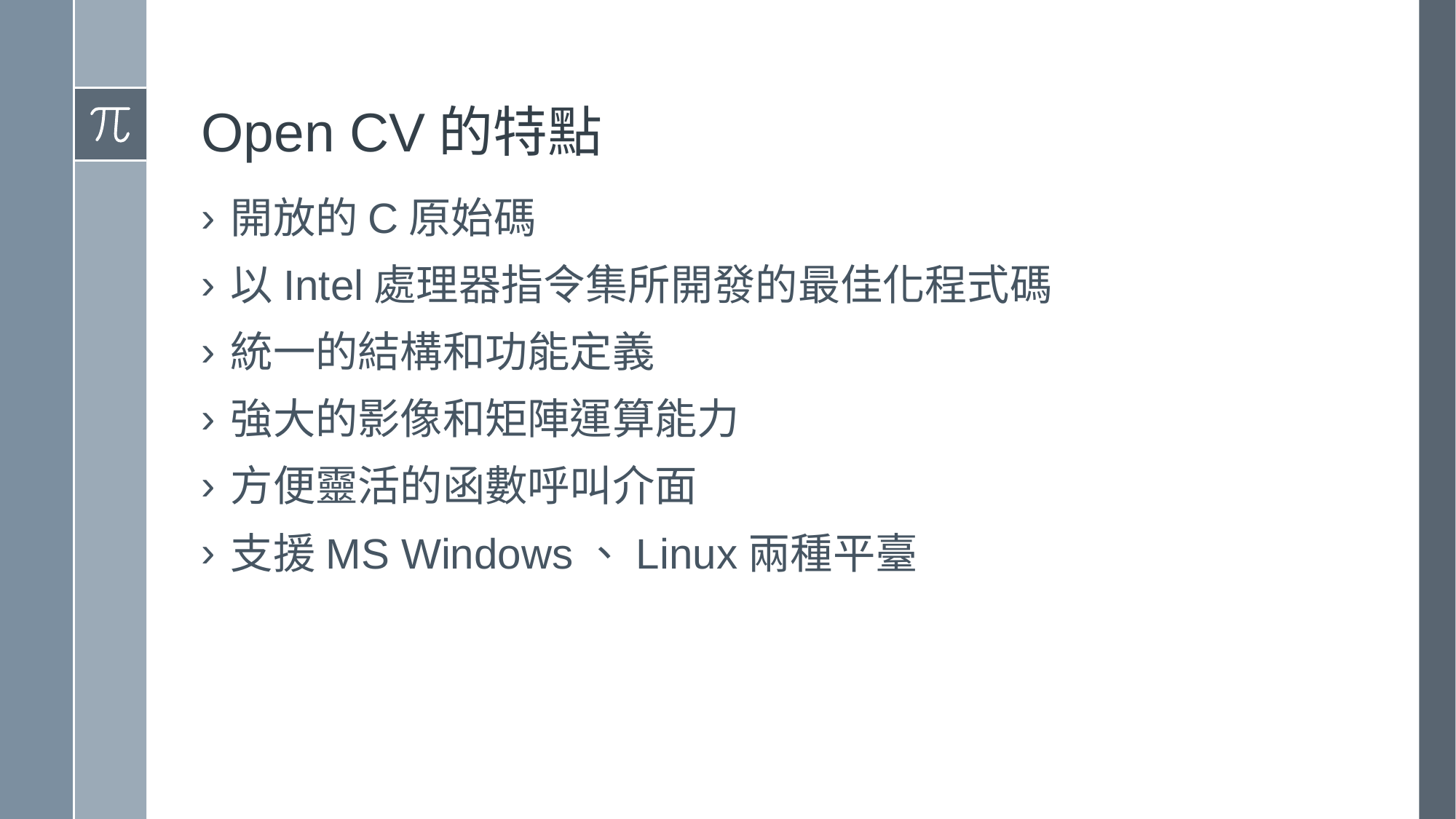

# Open CV的特點
開放的C原始碼
以Intel處理器指令集所開發的最佳化程式碼
統一的結構和功能定義
強大的影像和矩陣運算能力
方便靈活的函數呼叫介面
支援MS Windows、Linux兩種平臺